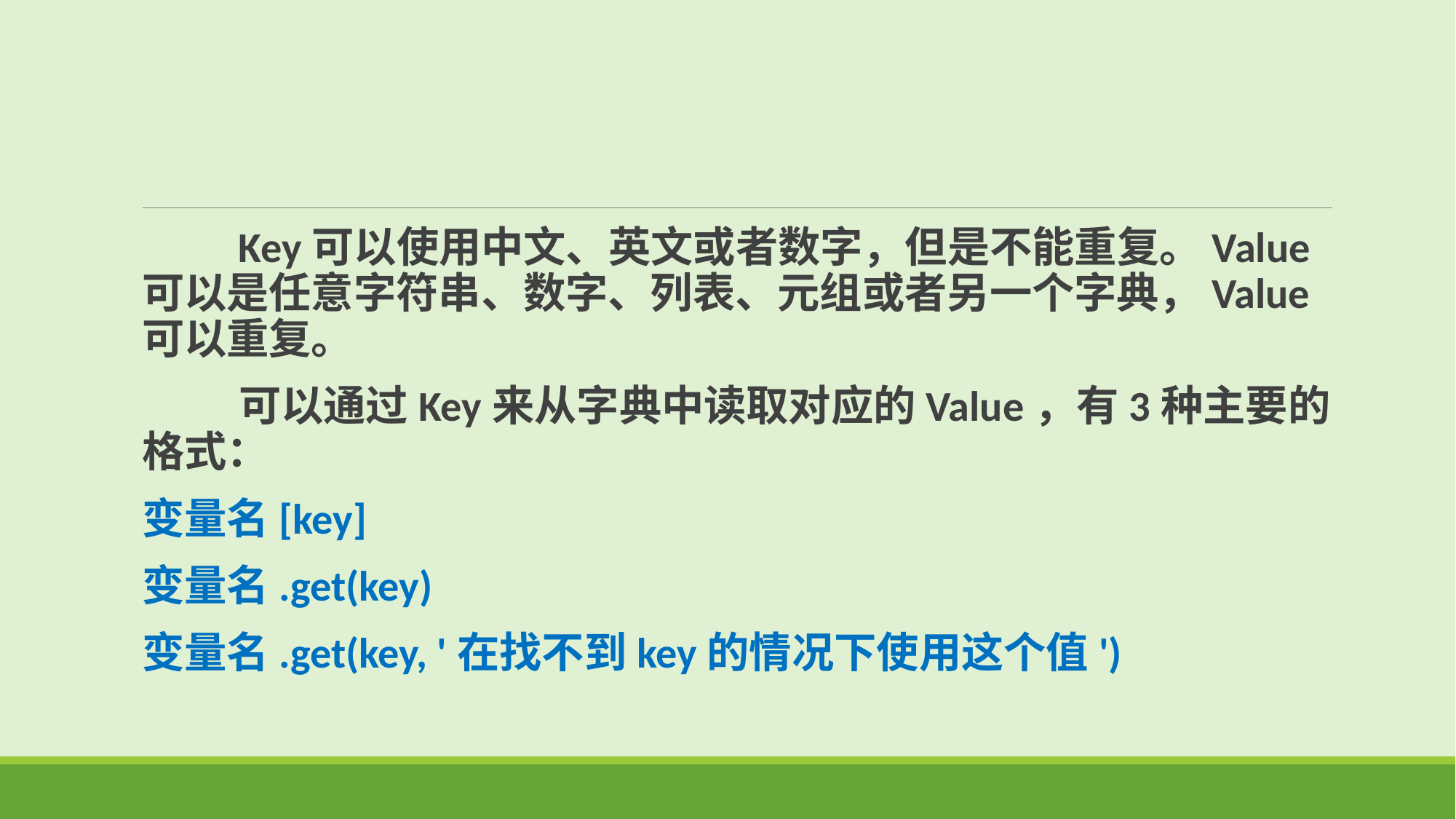

Key可以使用中文、英文或者数字，但是不能重复。Value可以是任意字符串、数字、列表、元组或者另一个字典，Value可以重复。
         可以通过Key来从字典中读取对应的Value，有3种主要的格式：
变量名[key]
变量名.get(key)
变量名.get(key, '在找不到key的情况下使用这个值')